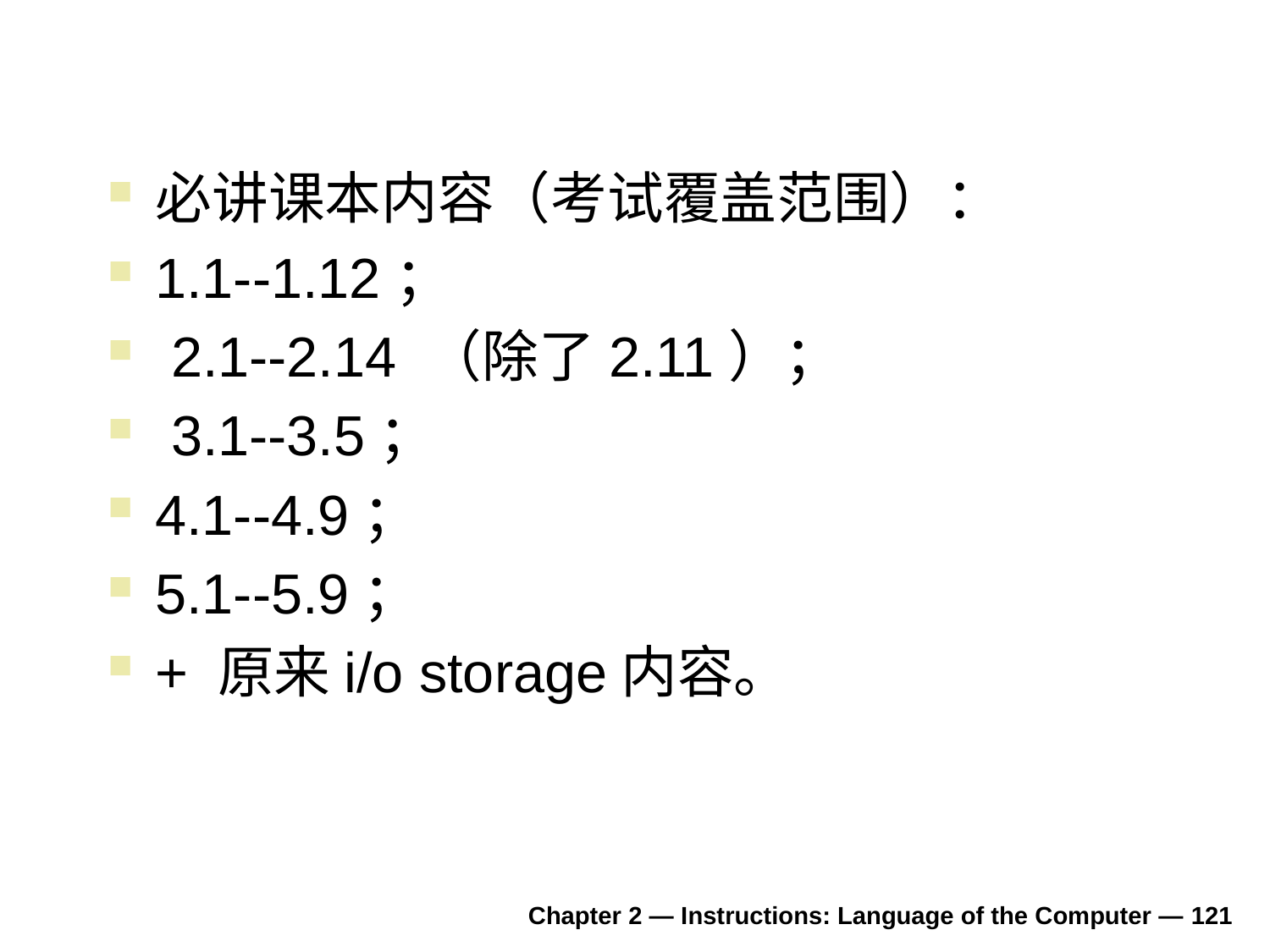

必讲课本内容（考试覆盖范围）：
1.1--1.12；
 2.1--2.14 （除了2.11）；
 3.1--3.5；
4.1--4.9；
5.1--5.9；
+ 原来i/o storage内容。
Chapter 2 — Instructions: Language of the Computer — 121